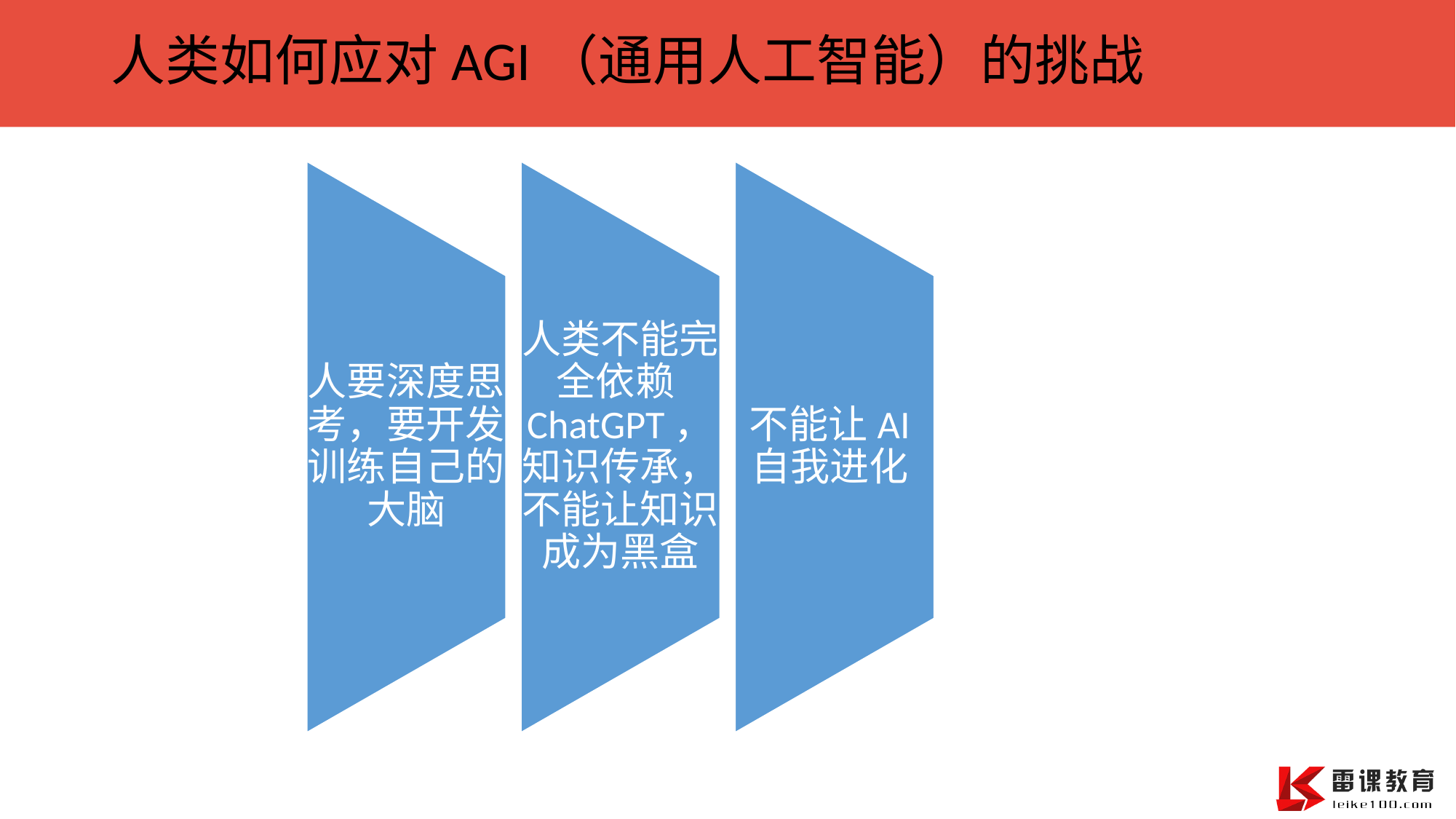

# 人类如何应对AGI（通用人工智能）的挑战
人要深度思考，要开发训练自己的大脑
人类不能完全依赖ChatGPT，知识传承，不能让知识成为黑盒
不能让AI自我进化